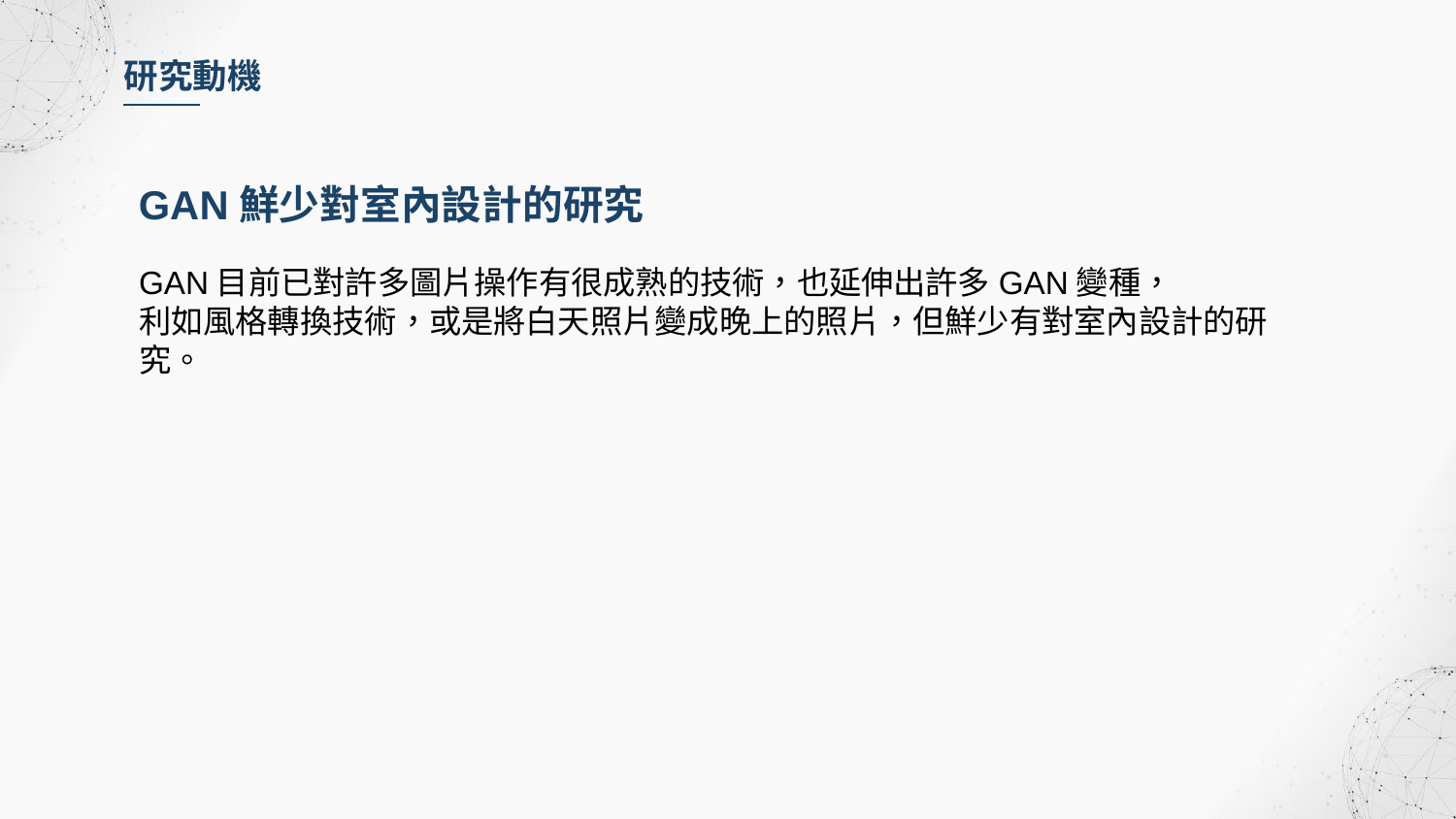

研究動機
GAN鮮少對室內設計的研究
GAN目前已對許多圖片操作有很成熟的技術，也延伸出許多GAN變種，
利如風格轉換技術，或是將白天照片變成晚上的照片，但鮮少有對室內設計的研究。